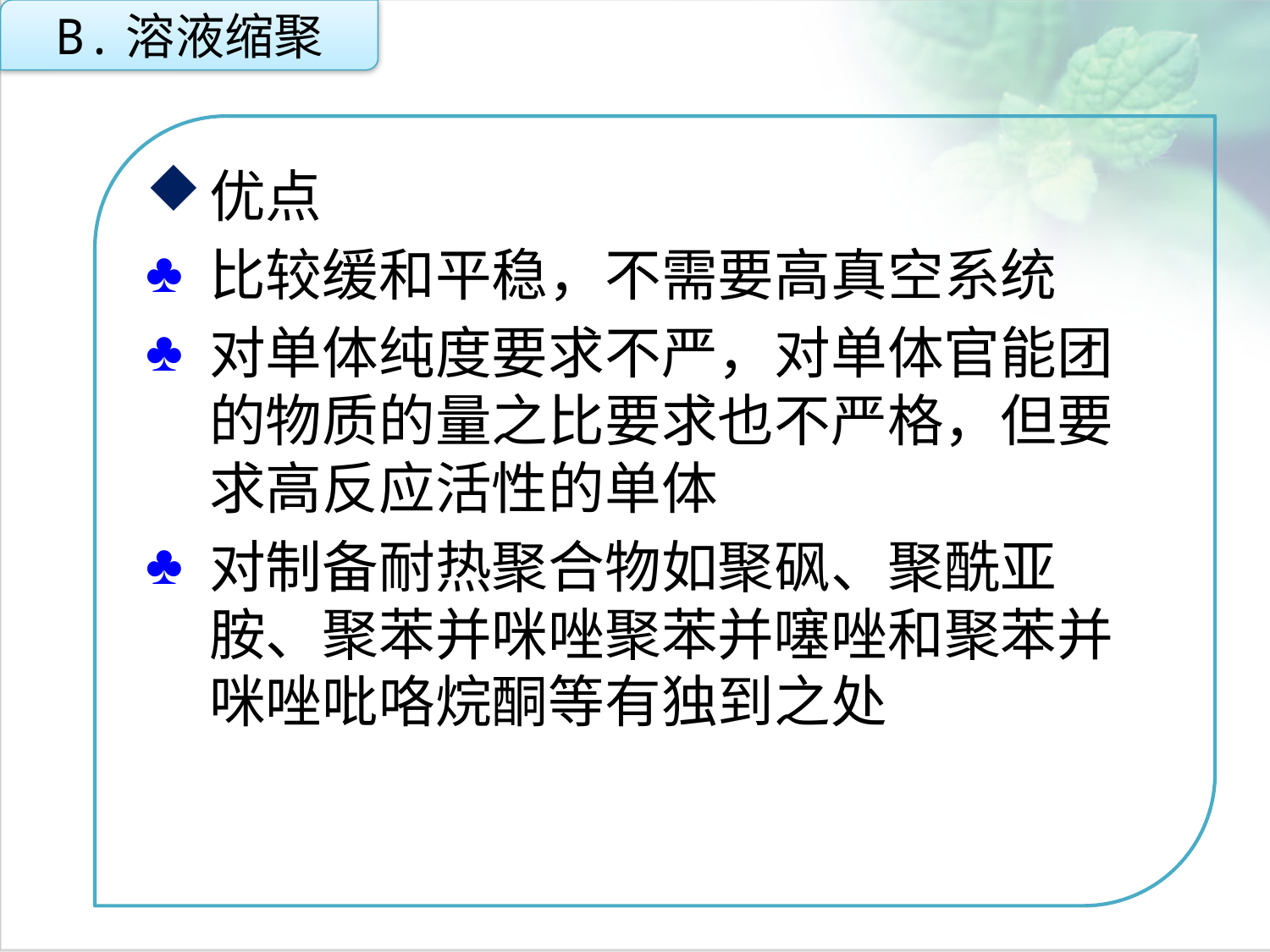

B.溶液缩聚
优点
比较缓和平稳，不需要高真空系统
对单体纯度要求不严，对单体官能团的物质的量之比要求也不严格，但要求高反应活性的单体
对制备耐热聚合物如聚砜、聚酰亚胺、聚苯并咪唑聚苯并噻唑和聚苯并咪唑吡咯烷酮等有独到之处
点击添加文本
点击添加文本
点击添加文本
点击添加文本